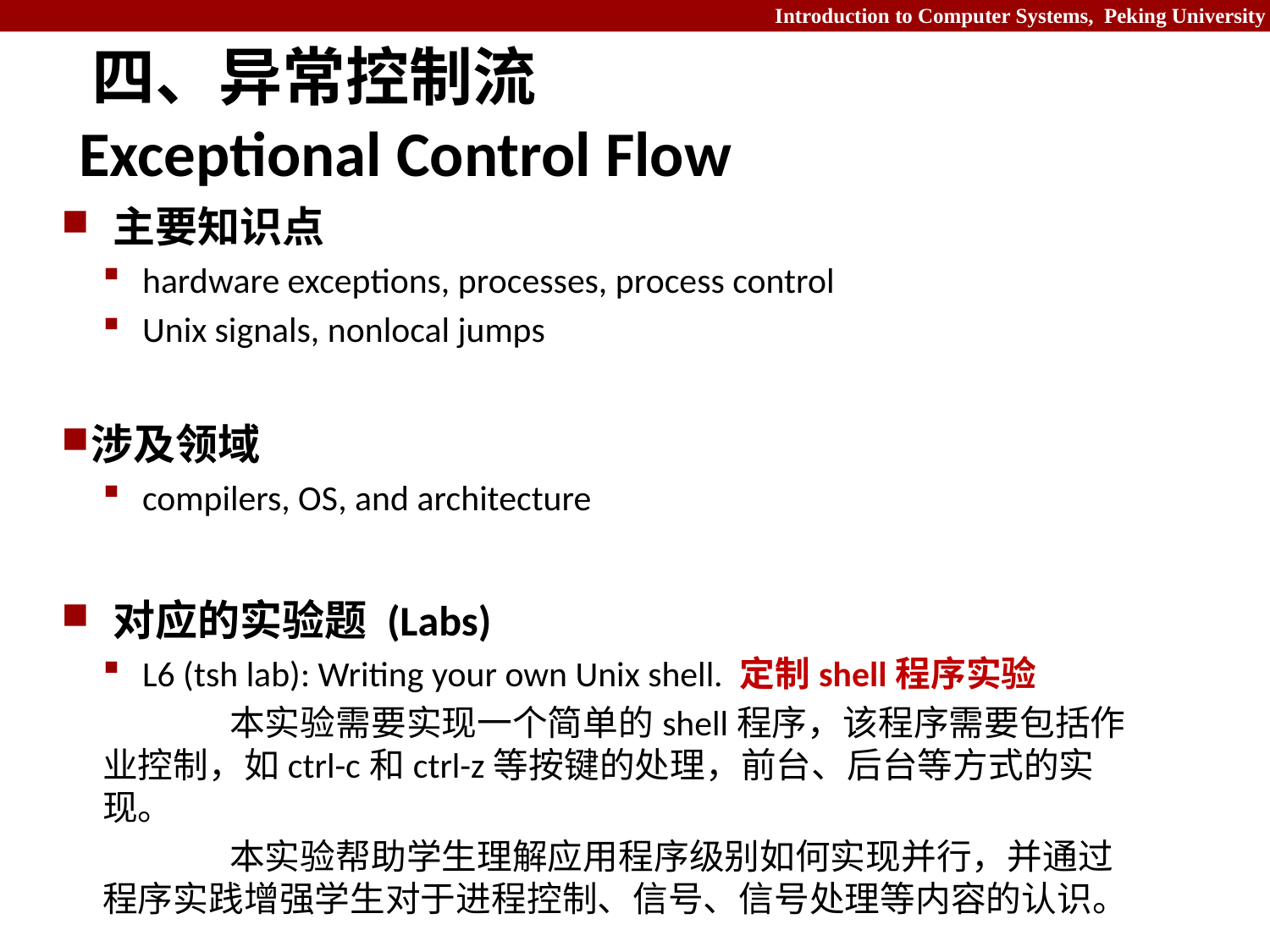

# 四、异常控制流 Exceptional Control Flow
主要知识点
hardware exceptions, processes, process control
Unix signals, nonlocal jumps

涉及领域
compilers, OS, and architecture

对应的实验题 (Labs)
L6 (tsh lab): Writing your own Unix shell. 定制shell程序实验
	本实验需要实现一个简单的shell程序，该程序需要包括作业控制，如ctrl-c和ctrl-z等按键的处理，前台、后台等方式的实现。
	本实验帮助学生理解应用程序级别如何实现并行，并通过程序实践增强学生对于进程控制、信号、信号处理等内容的认识。